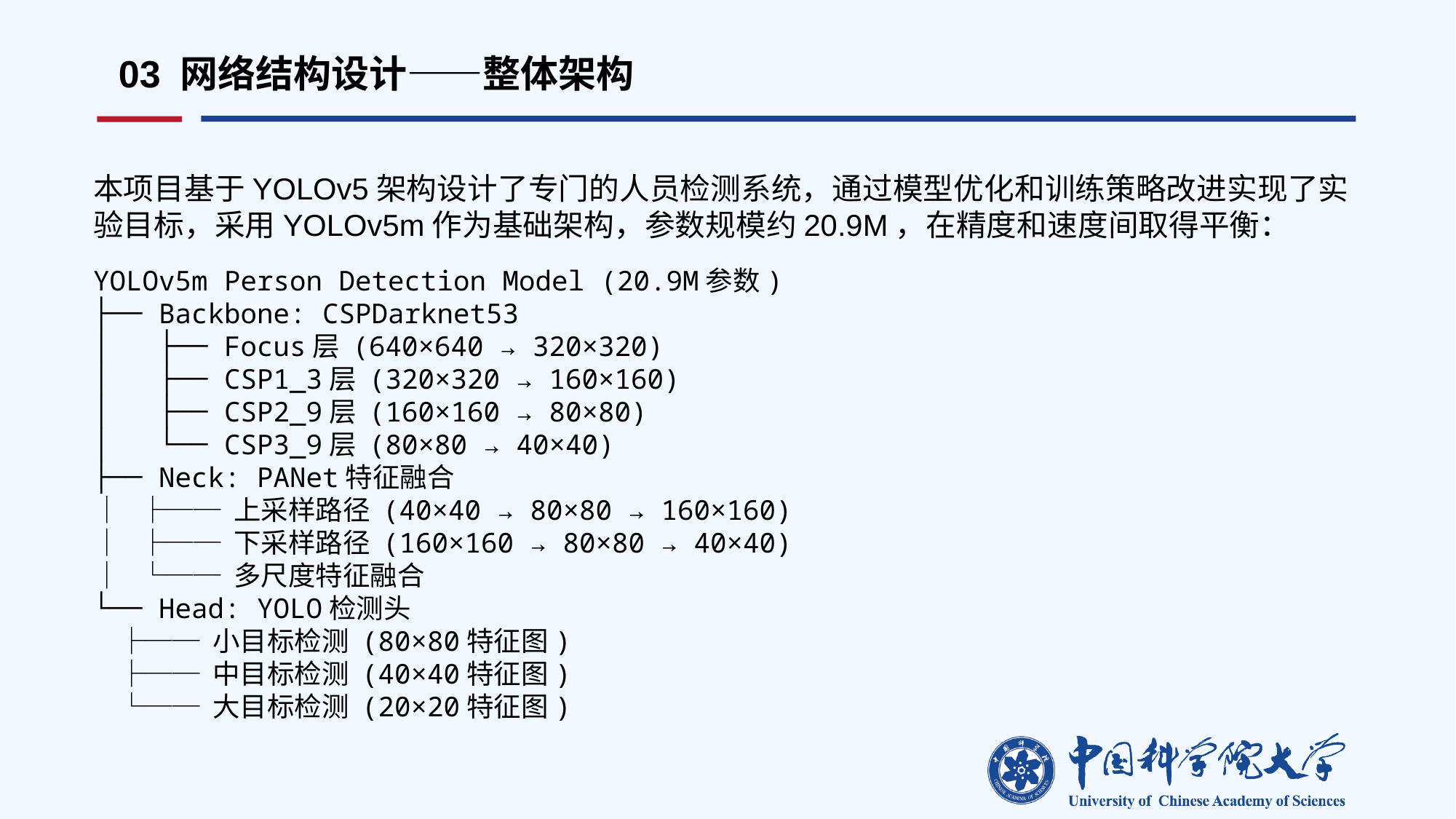

03 网络结构设计——整体架构
本项目基于YOLOv5架构设计了专门的人员检测系统，通过模型优化和训练策略改进实现了实验目标，采用YOLOv5m作为基础架构，参数规模约20.9M，在精度和速度间取得平衡：
YOLOv5m Person Detection Model (20.9M参数)
├── Backbone: CSPDarknet53
│   ├── Focus层 (640×640 → 320×320)
│   ├── CSP1_3层 (320×320 → 160×160)
│   ├── CSP2_9层 (160×160 → 80×80)
│   └── CSP3_9层 (80×80 → 40×40)
├── Neck: PANet特征融合
│   ├── 上采样路径 (40×40 → 80×80 → 160×160)
│   ├── 下采样路径 (160×160 → 80×80 → 40×40)
│   └── 多尺度特征融合
└── Head: YOLO检测头
    ├── 小目标检测 (80×80特征图)
    ├── 中目标检测 (40×40特征图)
    └── 大目标检测 (20×20特征图)